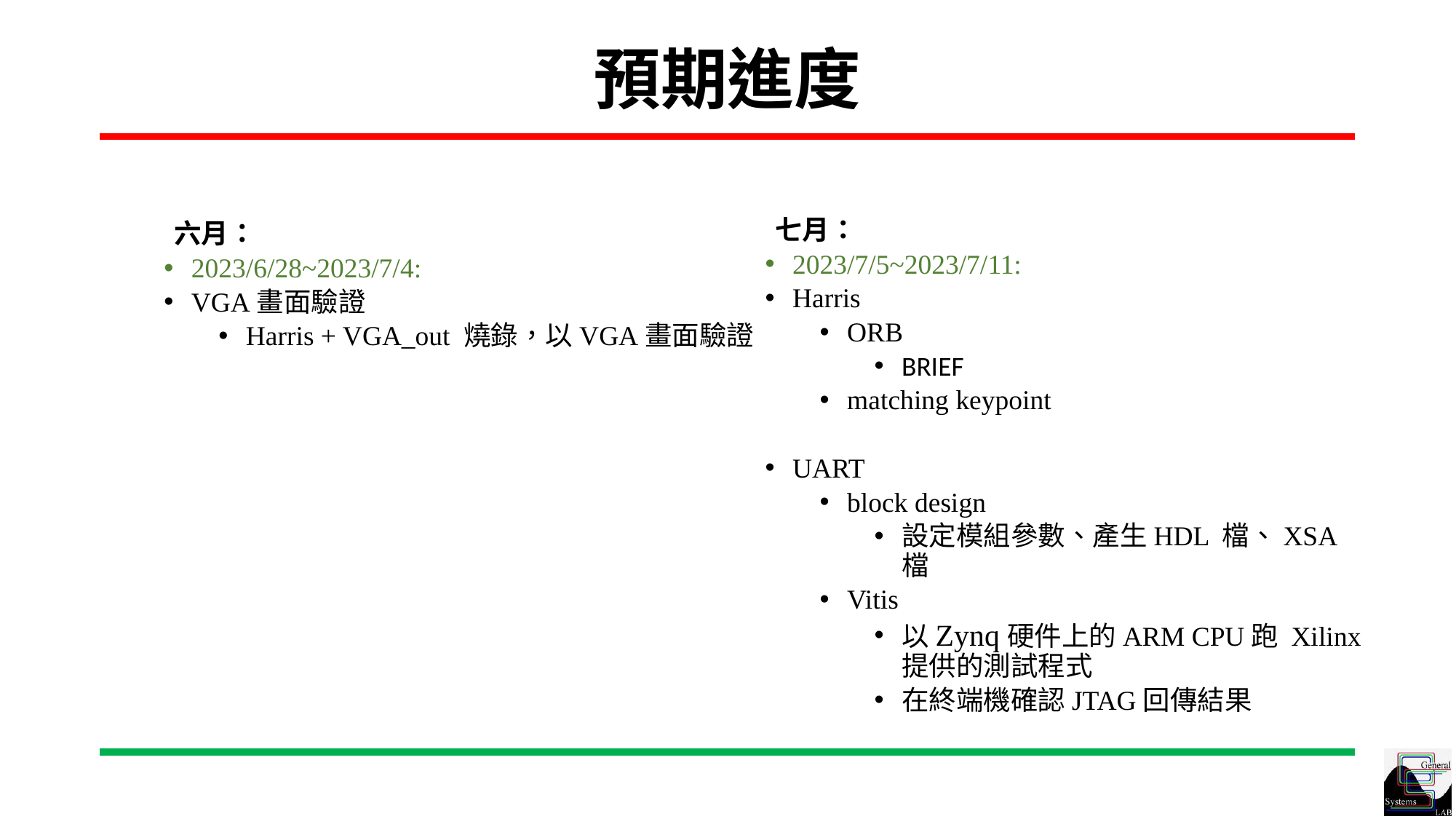

# 預期進度

六月：
2023/6/28~2023/7/4:
VGA畫面驗證
Harris + VGA_out 燒錄，以VGA畫面驗證

七月：
2023/7/5~2023/7/11:
Harris
ORB
BRIEF
matching keypoint

UART
block design
設定模組參數、產生HDL 檔、XSA檔
Vitis
以Zynq硬件上的ARM CPU跑 Xilinx提供的測試程式
在終端機確認JTAG回傳結果